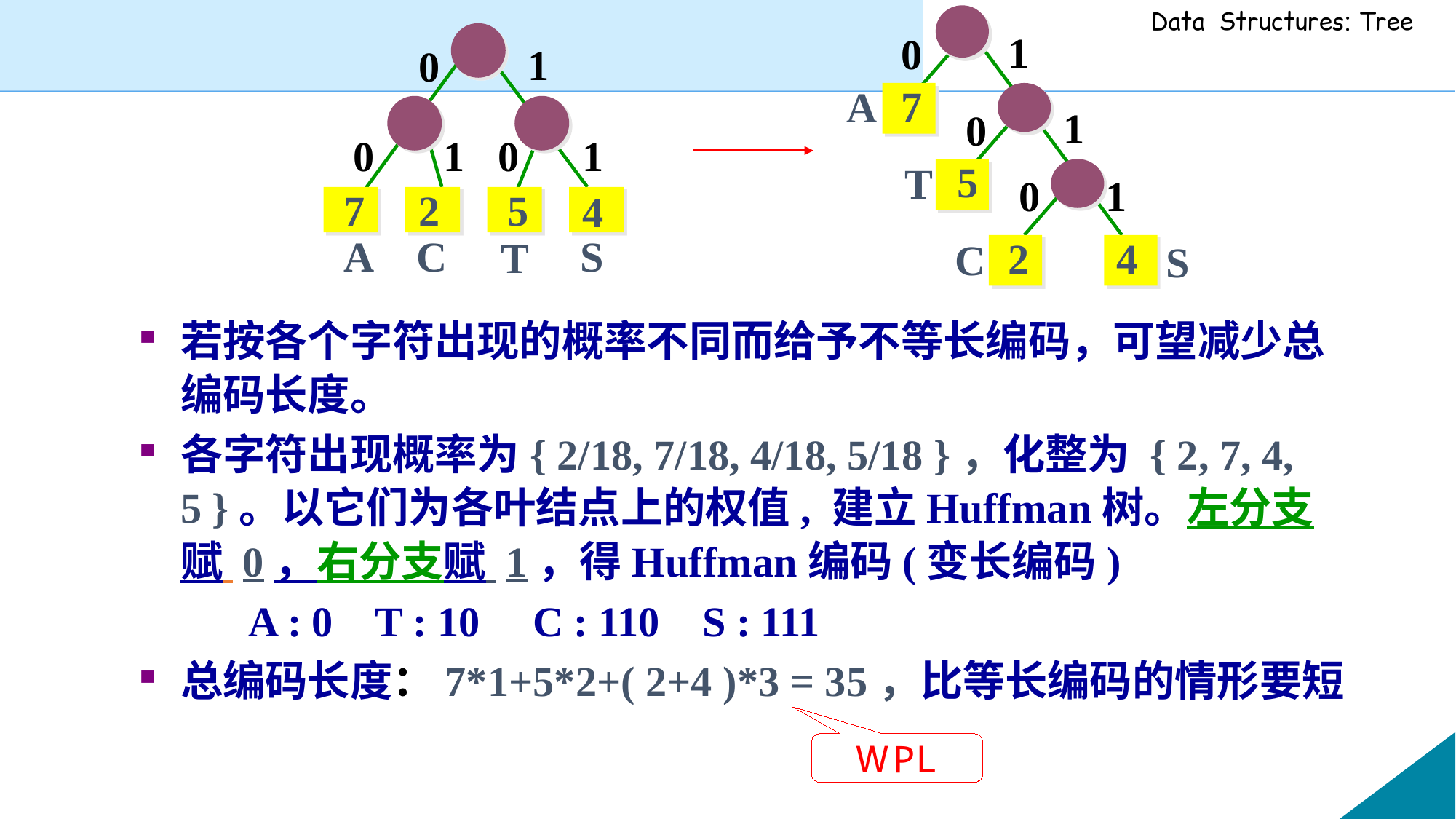

1
0

7

1
0

5

0
1

2
4

1
0

0

1
0
1

7
2
5
4

A
C
S
T
A
T
C
S
若按各个字符出现的概率不同而给予不等长编码，可望减少总编码长度。
各字符出现概率为{ 2/18, 7/18, 4/18, 5/18 }，化整为 { 2, 7, 4, 5 }。以它们为各叶结点上的权值, 建立Huffman树。左分支赋 0，右分支赋 1，得Huffman编码(变长编码)
 	A : 0    T : 10     C : 110    S : 111
总编码长度：7*1+5*2+( 2+4 )*3 = 35，比等长编码的情形要短
WPL